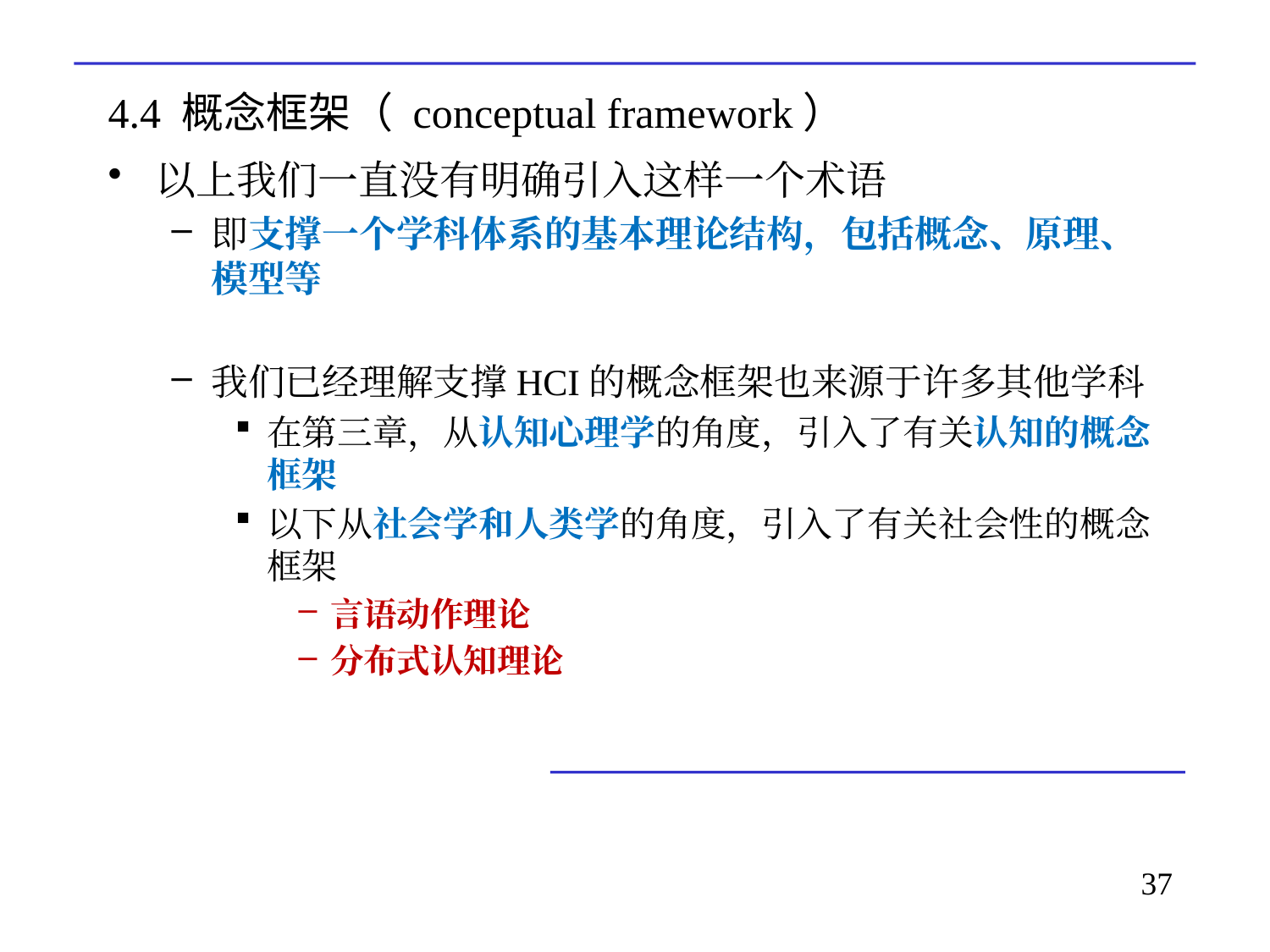

# 4.4 概念框架（ conceptual framework）
以上我们一直没有明确引入这样一个术语
即支撑一个学科体系的基本理论结构，包括概念、原理、模型等

我们已经理解支撑HCI的概念框架也来源于许多其他学科
在第三章，从认知心理学的角度，引入了有关认知的概念框架
以下从社会学和人类学的角度，引入了有关社会性的概念框架
言语动作理论
分布式认知理论

37